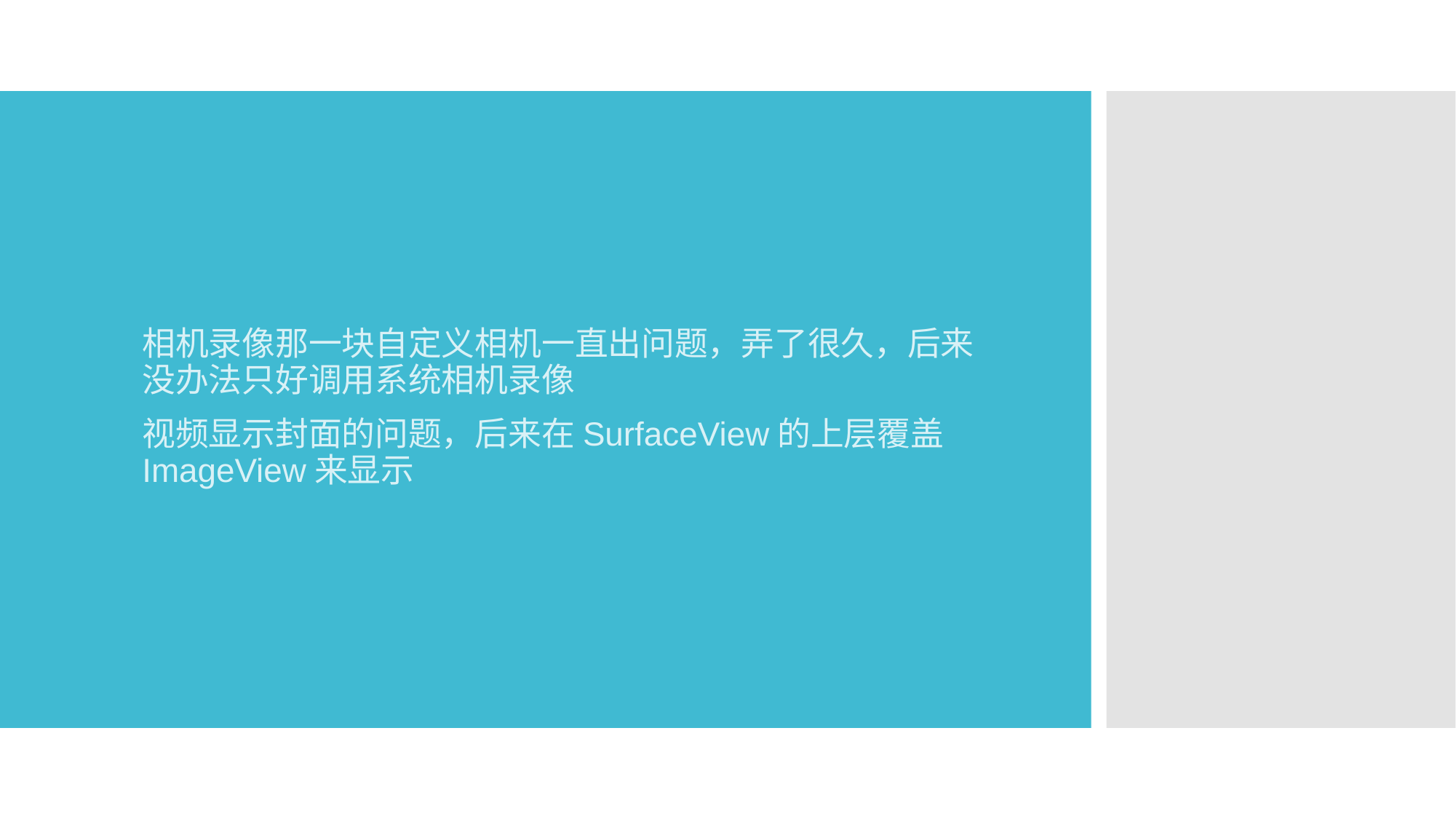

相机录像那一块自定义相机一直出问题，弄了很久，后来没办法只好调用系统相机录像
视频显示封面的问题，后来在SurfaceView的上层覆盖ImageView来显示